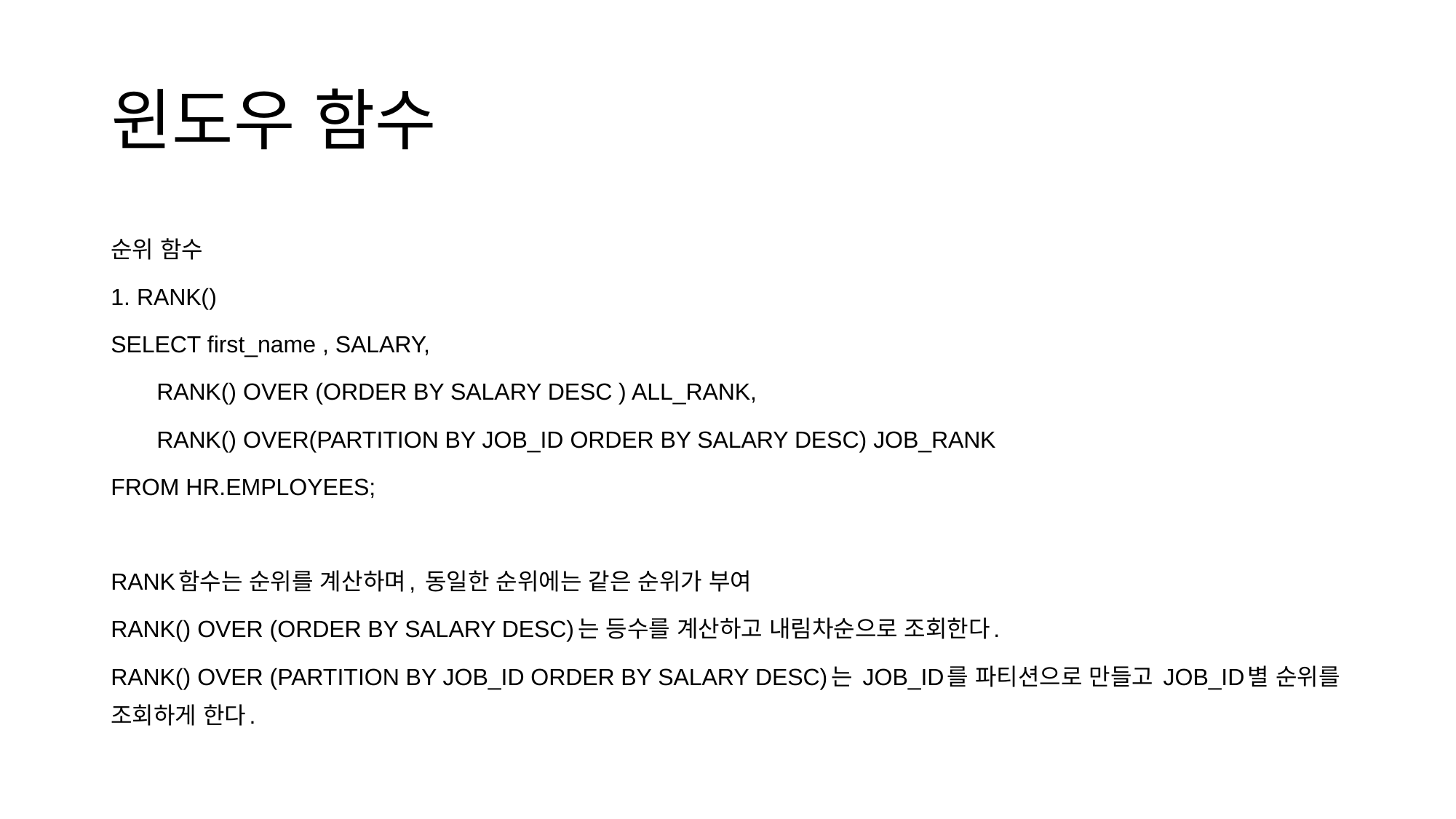

# 윈도우 함수
순위 함수
1. RANK()
SELECT first_name , SALARY,
       RANK() OVER (ORDER BY SALARY DESC ) ALL_RANK,
       RANK() OVER(PARTITION BY JOB_ID ORDER BY SALARY DESC) JOB_RANK
FROM HR.EMPLOYEES;

RANK함수는 순위를 계산하며, 동일한 순위에는 같은 순위가 부여
RANK() OVER (ORDER BY SALARY DESC)는 등수를 계산하고 내림차순으로 조회한다.
RANK() OVER (PARTITION BY JOB_ID ORDER BY SALARY DESC)는 JOB_ID를 파티션으로 만들고 JOB_ID별 순위를 조회하게 한다.